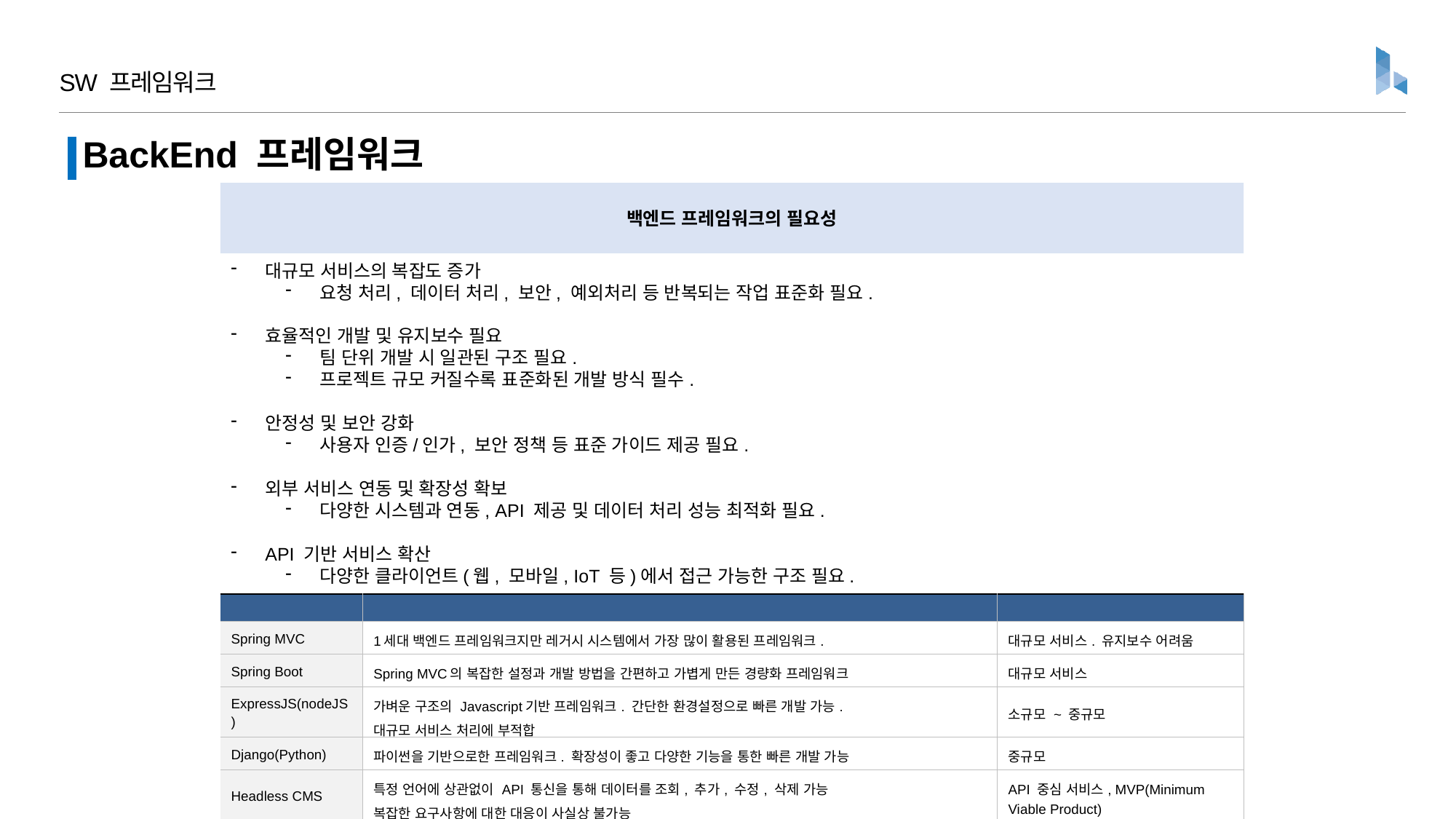

SW 프레임워크
BackEnd 프레임워크

백엔드 프레임워크의 필요성
대규모 서비스의 복잡도 증가
요청 처리, 데이터 처리, 보안, 예외처리 등 반복되는 작업 표준화 필요.

효율적인 개발 및 유지보수 필요
팀 단위 개발 시 일관된 구조 필요.
프로젝트 규모 커질수록 표준화된 개발 방식 필수.

안정성 및 보안 강화
사용자 인증/인가, 보안 정책 등 표준 가이드 제공 필요.

외부 서비스 연동 및 확장성 확보
다양한 시스템과 연동, API 제공 및 데이터 처리 성능 최적화 필요.

API 기반 서비스 확산
다양한 클라이언트(웹, 모바일, IoT 등)에서 접근 가능한 구조 필요.
| 프레임워크 | 특징 |  |
| --- | --- | --- |
| Spring MVC | 1세대 백엔드 프레임워크지만 레거시 시스템에서 가장 많이 활용된 프레임워크. | 대규모 서비스. 유지보수 어려움 |
| Spring Boot | Spring MVC의 복잡한 설정과 개발 방법을 간편하고 가볍게 만든 경량화 프레임워크 | 대규모 서비스 |
| ExpressJS(nodeJS) | 가벼운 구조의 Javascript기반 프레임워크. 간단한 환경설정으로 빠른 개발 가능. 대규모 서비스 처리에 부적합 | 소규모 ~ 중규모 |
| Django(Python) | 파이썬을 기반으로한 프레임워크. 확장성이 좋고 다양한 기능을 통한 빠른 개발 가능 | 중규모 |
| Headless CMS | 특정 언어에 상관없이 API 통신을 통해 데이터를 조회, 추가, 수정, 삭제 가능 복잡한 요구사항에 대한 대응이 사실상 불가능 | API 중심 서비스, MVP(Minimum Viable Product) |